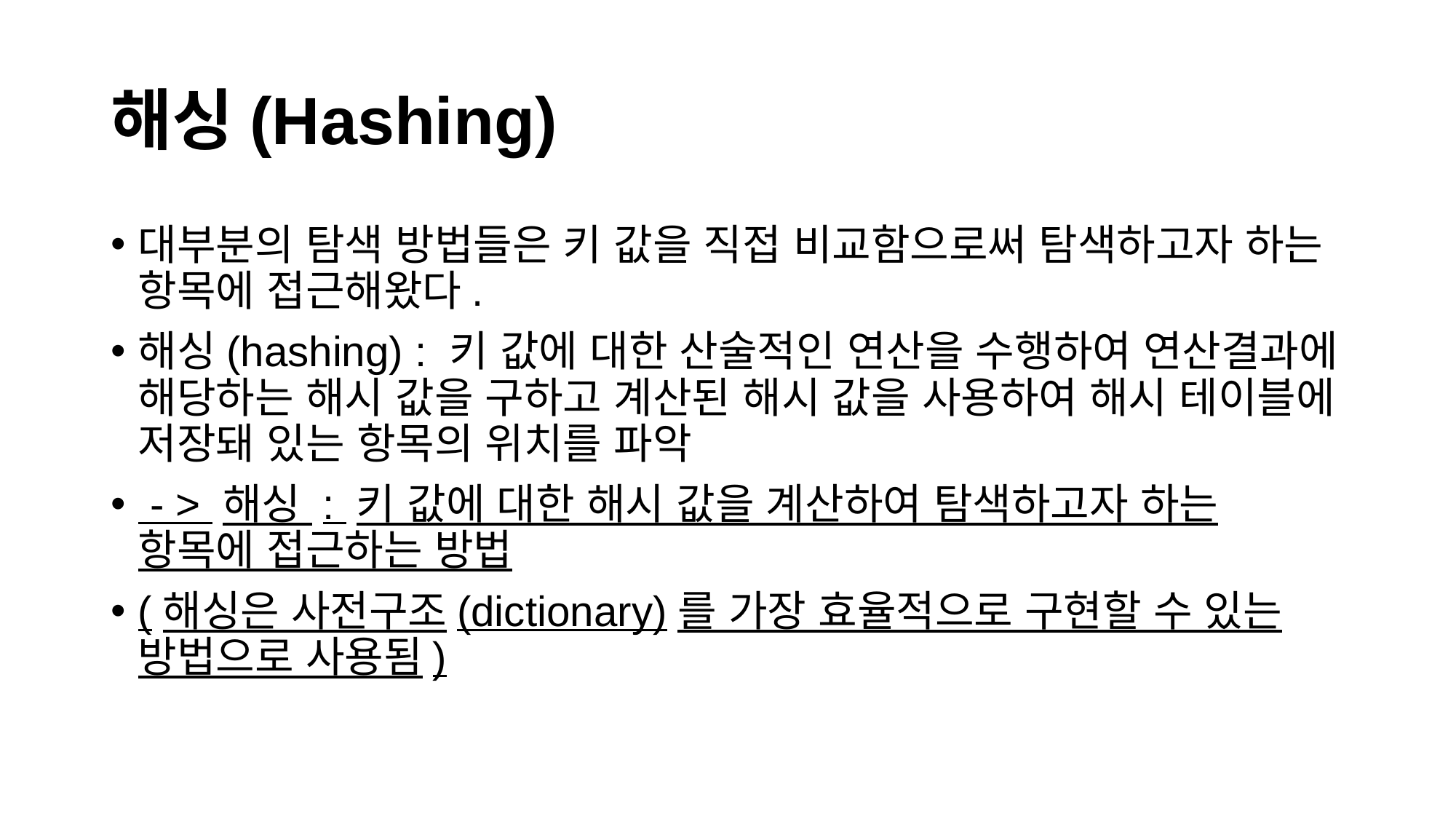

# 해싱(Hashing)
대부분의 탐색 방법들은 키 값을 직접 비교함으로써 탐색하고자 하는 항목에 접근해왔다.
해싱(hashing) : 키 값에 대한 산술적인 연산을 수행하여 연산결과에 해당하는 해시 값을 구하고 계산된 해시 값을 사용하여 해시 테이블에 저장돼 있는 항목의 위치를 파악
 - > 해싱 : 키 값에 대한 해시 값을 계산하여 탐색하고자 하는 항목에 접근하는 방법
(해싱은 사전구조(dictionary)를 가장 효율적으로 구현할 수 있는 방법으로 사용됨)